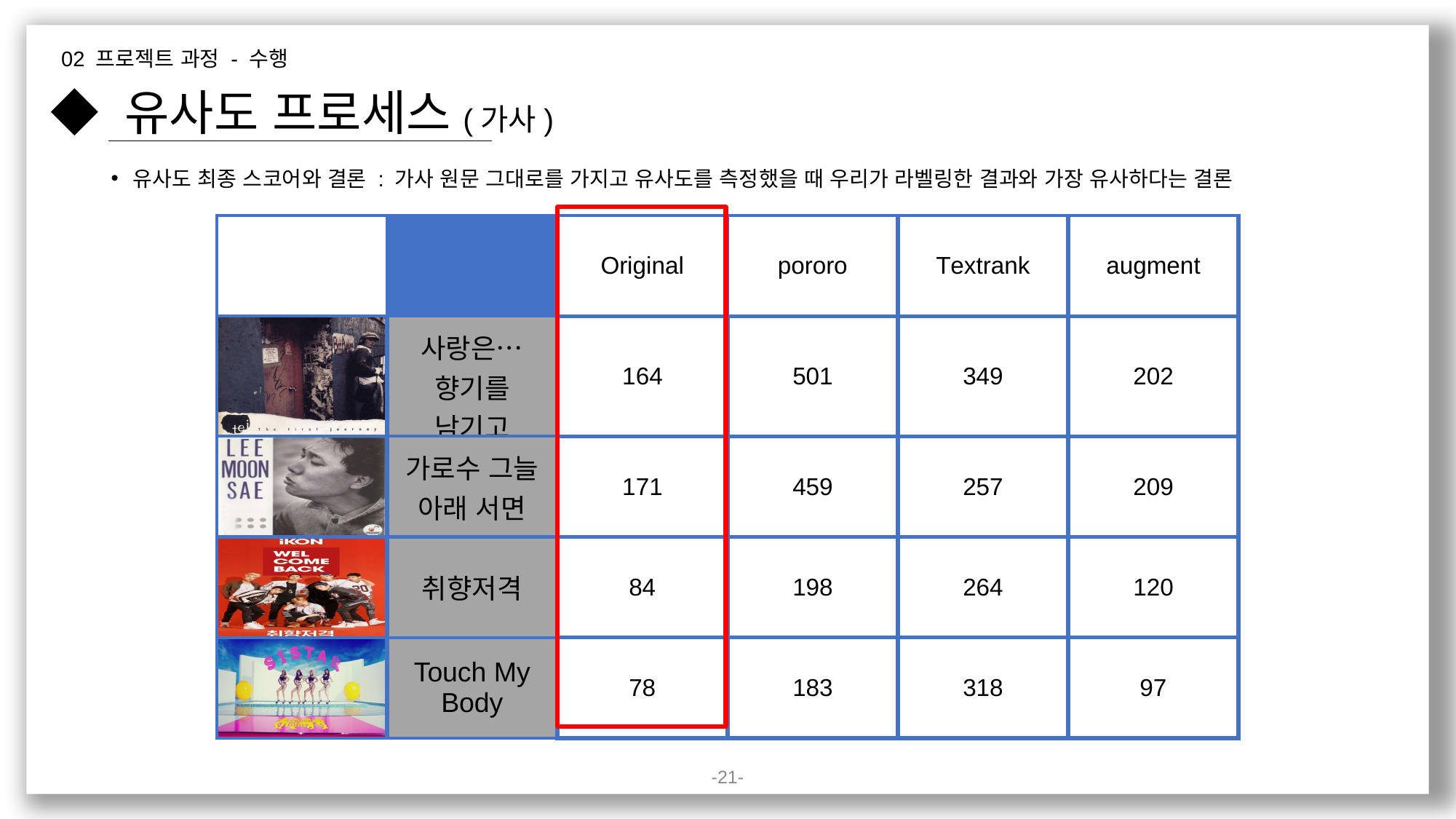

02 프로젝트 과정 - 수행
◆ 유사도 프로세스(가사)
유사도 최종 스코어와 결론 : 가사 원문 그대로를 가지고 유사도를 측정했을 때 우리가 라벨링한 결과와 가장 유사하다는 결론

|  |  | Original | pororo | Textrank | augment |
| --- | --- | --- | --- | --- | --- |
|  | 사랑은… 향기를 남기고 | 164 | 501 | 349 | 202 |
|  | 가로수 그늘 아래 서면 | 171 | 459 | 257 | 209 |
|  | 취향저격 | 84 | 198 | 264 | 120 |
|  | Touch My Body | 78 | 183 | 318 | 97 |
21